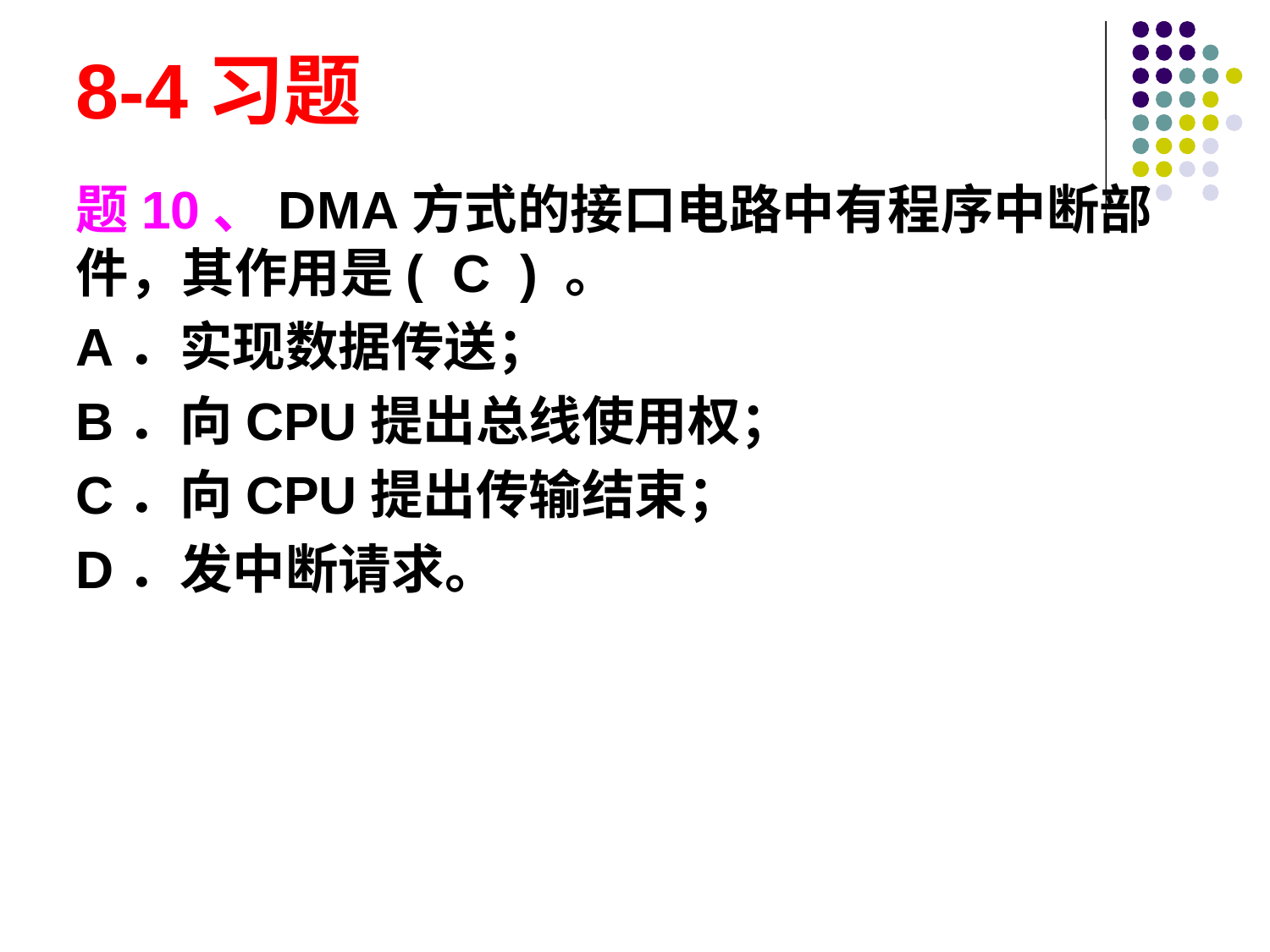

# 8-4习题
题10、DMA方式的接口电路中有程序中断部件，其作用是(  C  ) 。
A．实现数据传送；
B．向CPU提出总线使用权；
C．向CPU提出传输结束；
D．发中断请求。